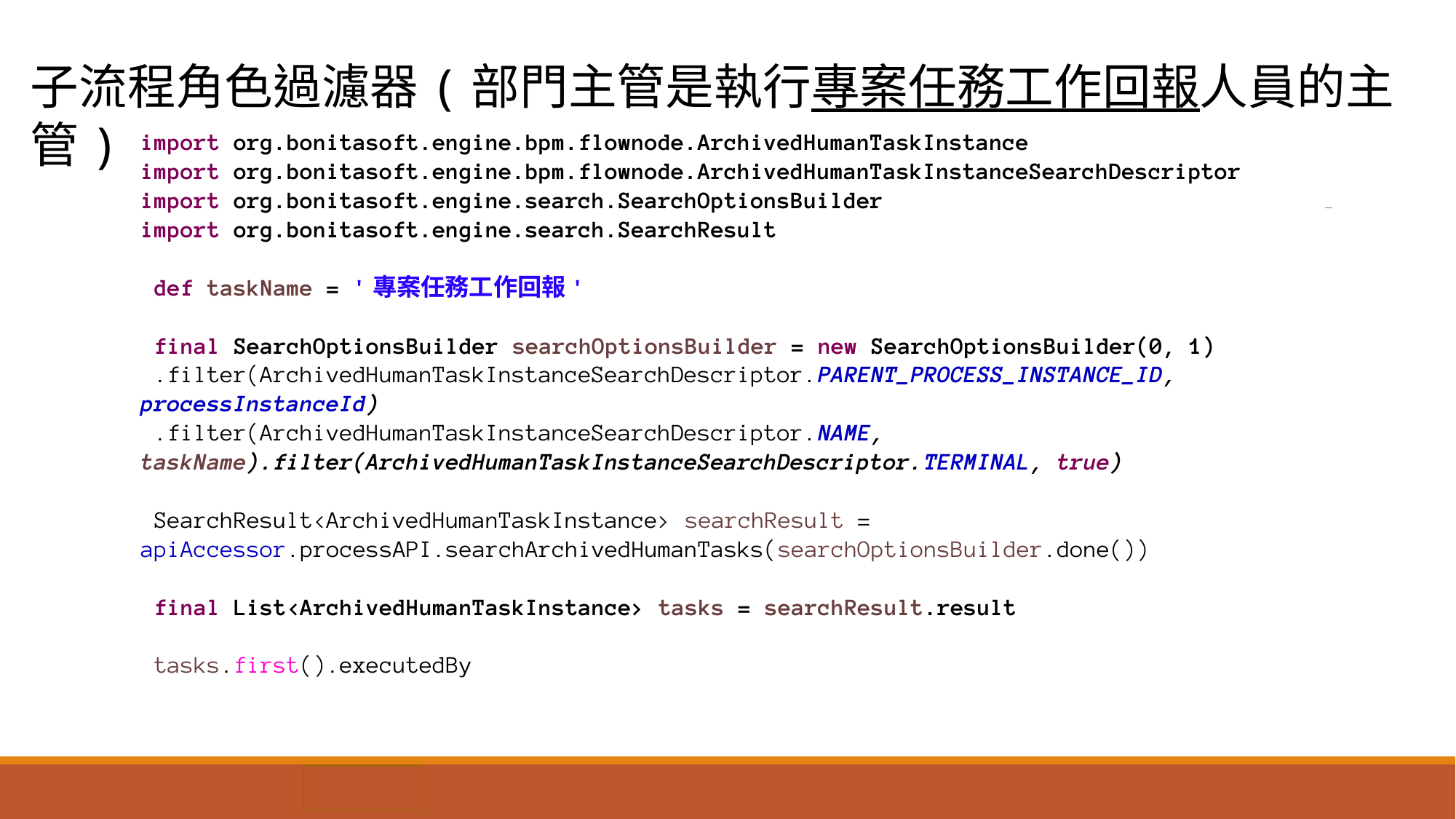

子流程角色過濾器(部門主管是執行專案任務工作回報人員的主管)
import org.bonitasoft.engine.bpm.flownode.ArchivedHumanTaskInstance
import org.bonitasoft.engine.bpm.flownode.ArchivedHumanTaskInstanceSearchDescriptor
import org.bonitasoft.engine.search.SearchOptionsBuilder
import org.bonitasoft.engine.search.SearchResult

 def taskName = '專案任務工作回報'

 final SearchOptionsBuilder searchOptionsBuilder = new SearchOptionsBuilder(0, 1)
 .filter(ArchivedHumanTaskInstanceSearchDescriptor.PARENT_PROCESS_INSTANCE_ID, processInstanceId)
 .filter(ArchivedHumanTaskInstanceSearchDescriptor.NAME, taskName).filter(ArchivedHumanTaskInstanceSearchDescriptor.TERMINAL, true)

 SearchResult<ArchivedHumanTaskInstance> searchResult = apiAccessor.processAPI.searchArchivedHumanTasks(searchOptionsBuilder.done())

 final List<ArchivedHumanTaskInstance> tasks = searchResult.result

 tasks.first().executedBy